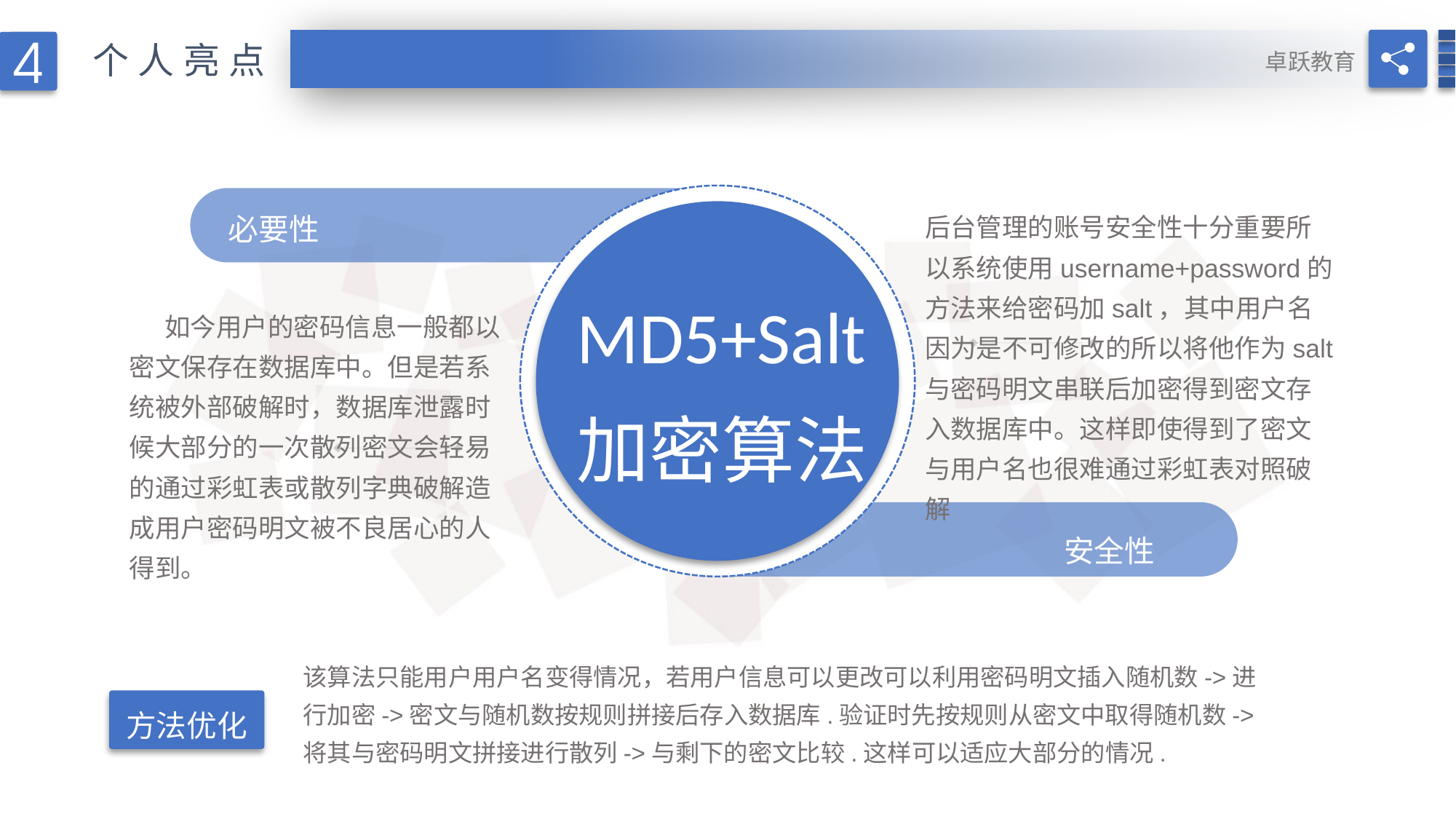

4
个人亮点
卓跃教育

必要性
后台管理的账号安全性十分重要所以系统使用username+password的方法来给密码加salt，其中用户名因为是不可修改的所以将他作为salt与密码明文串联后加密得到密文存入数据库中。这样即使得到了密文与用户名也很难通过彩虹表对照破解

MD5+Salt
加密算法

     如今用户的密码信息一般都以密文保存在数据库中。但是若系统被外部破解时，数据库泄露时候大部分的一次散列密文会轻易的通过彩虹表或散列字典破解造成用户密码明文被不良居心的人得到。
安全性
该算法只能用户用户名变得情况，若用户信息可以更改可以利用密码明文插入随机数->进行加密->密文与随机数按规则拼接后存入数据库.验证时先按规则从密文中取得随机数->将其与密码明文拼接进行散列->与剩下的密文比较.这样可以适应大部分的情况.
方法优化